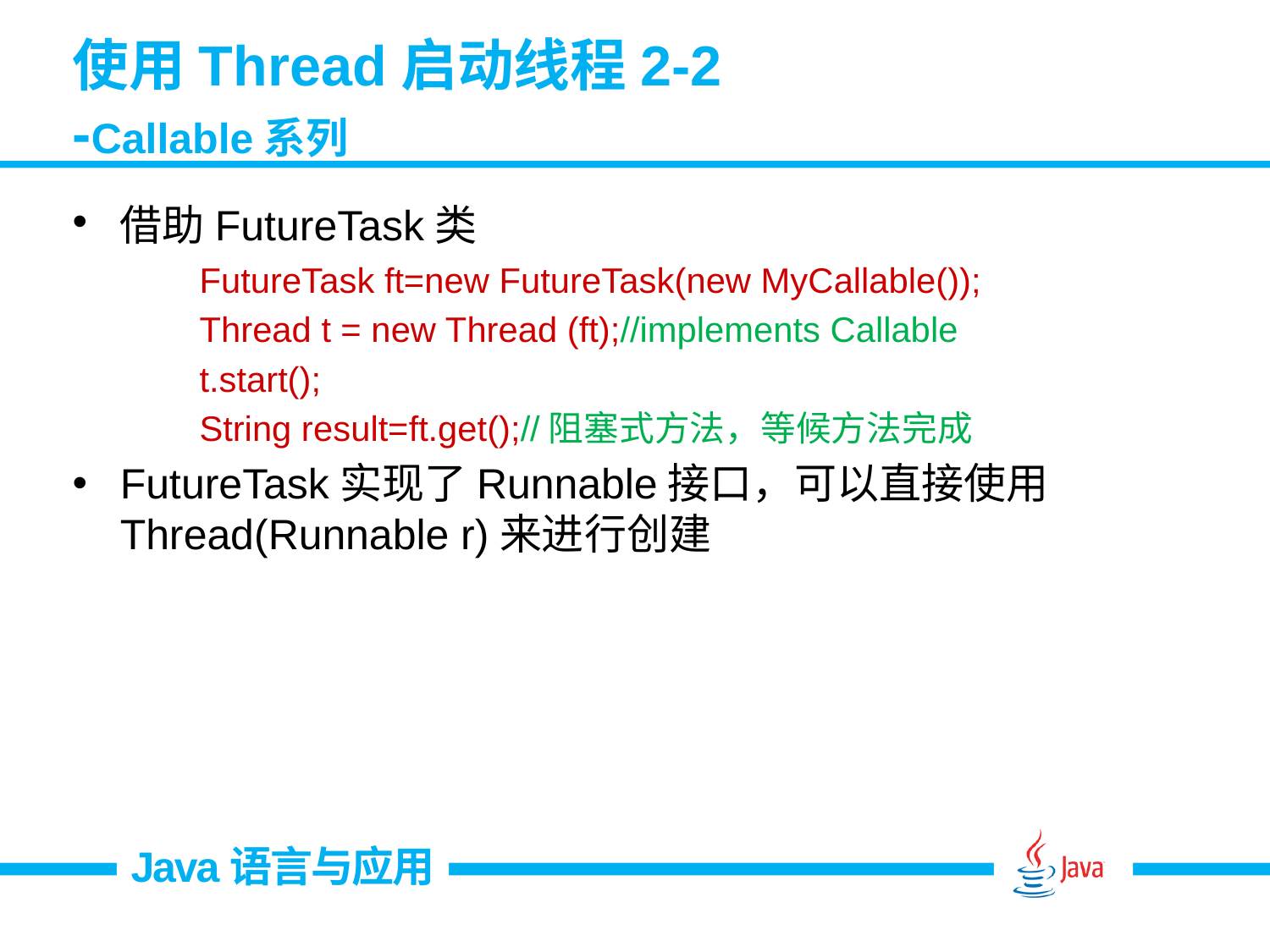

# 使用Thread启动线程2-2 -Callable系列
借助FutureTask类
FutureTask ft=new FutureTask(new MyCallable());
Thread t = new Thread (ft);//implements Callable
t.start();
String result=ft.get();//阻塞式方法，等候方法完成
FutureTask实现了Runnable接口，可以直接使用Thread(Runnable r)来进行创建